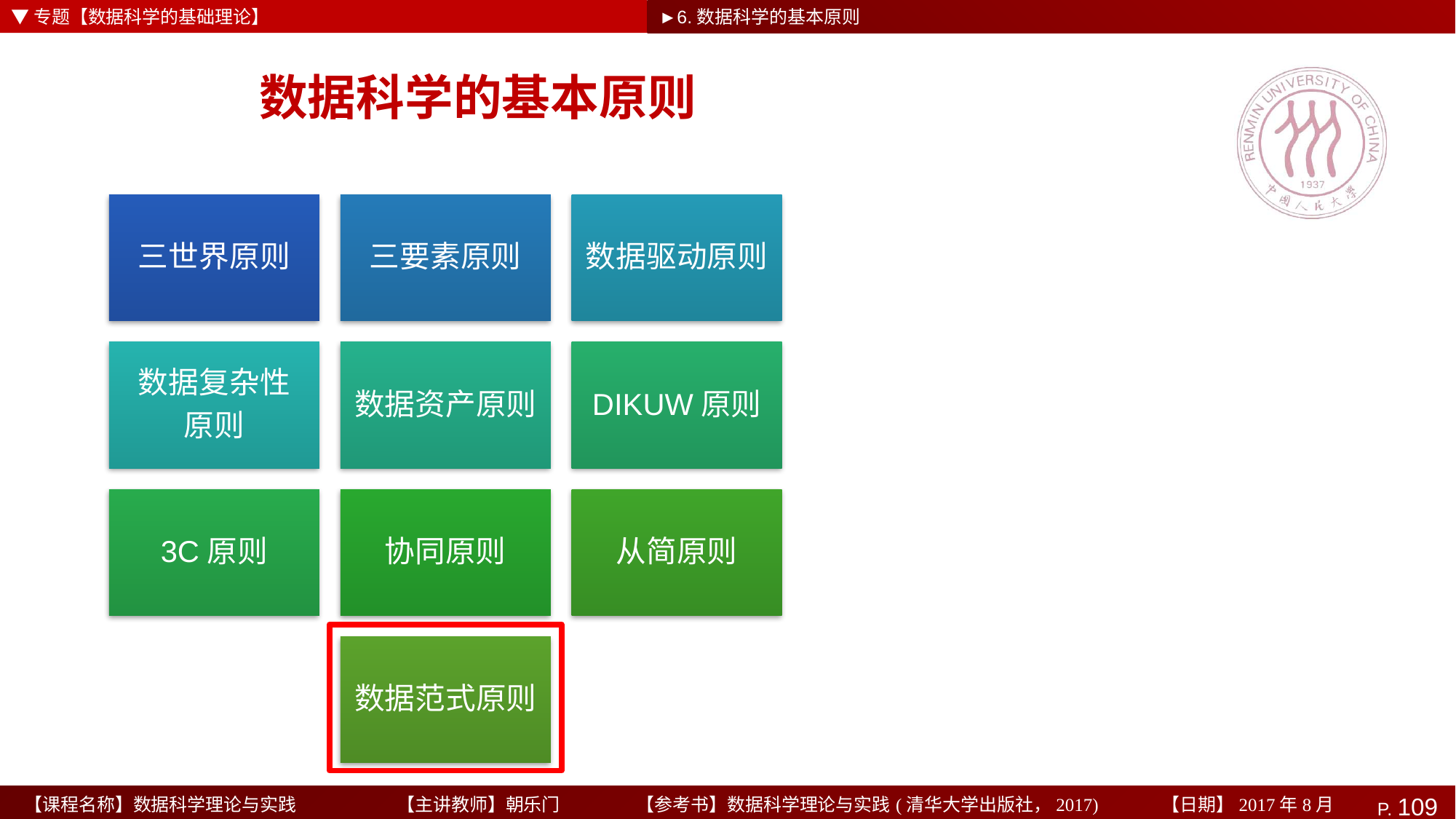

▼专题【数据科学的基础理论】

►6.数据科学的基本原则

# 数据科学的基本原则
三世界原则
三要素原则
数据驱动原则
数据复杂性
原则
数据资产原则
DIKUW原则
3C原则
协同原则
从简原则
数据范式原则